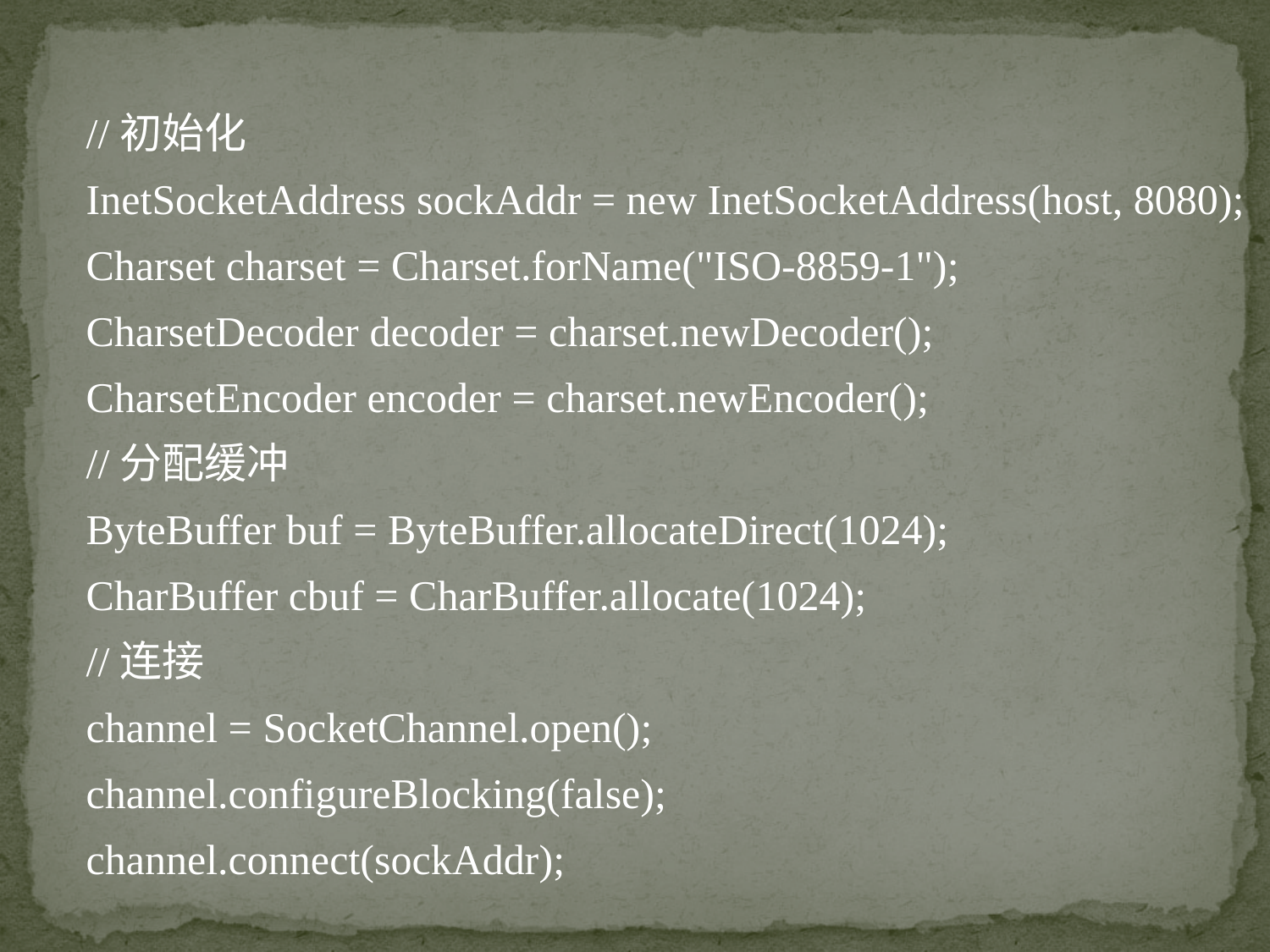

//初始化
InetSocketAddress sockAddr = new InetSocketAddress(host, 8080);
Charset charset = Charset.forName("ISO-8859-1");
CharsetDecoder decoder = charset.newDecoder();
CharsetEncoder encoder = charset.newEncoder();
//分配缓冲
ByteBuffer buf = ByteBuffer.allocateDirect(1024);
CharBuffer cbuf = CharBuffer.allocate(1024);
//连接
channel = SocketChannel.open();
channel.configureBlocking(false);
channel.connect(sockAddr);